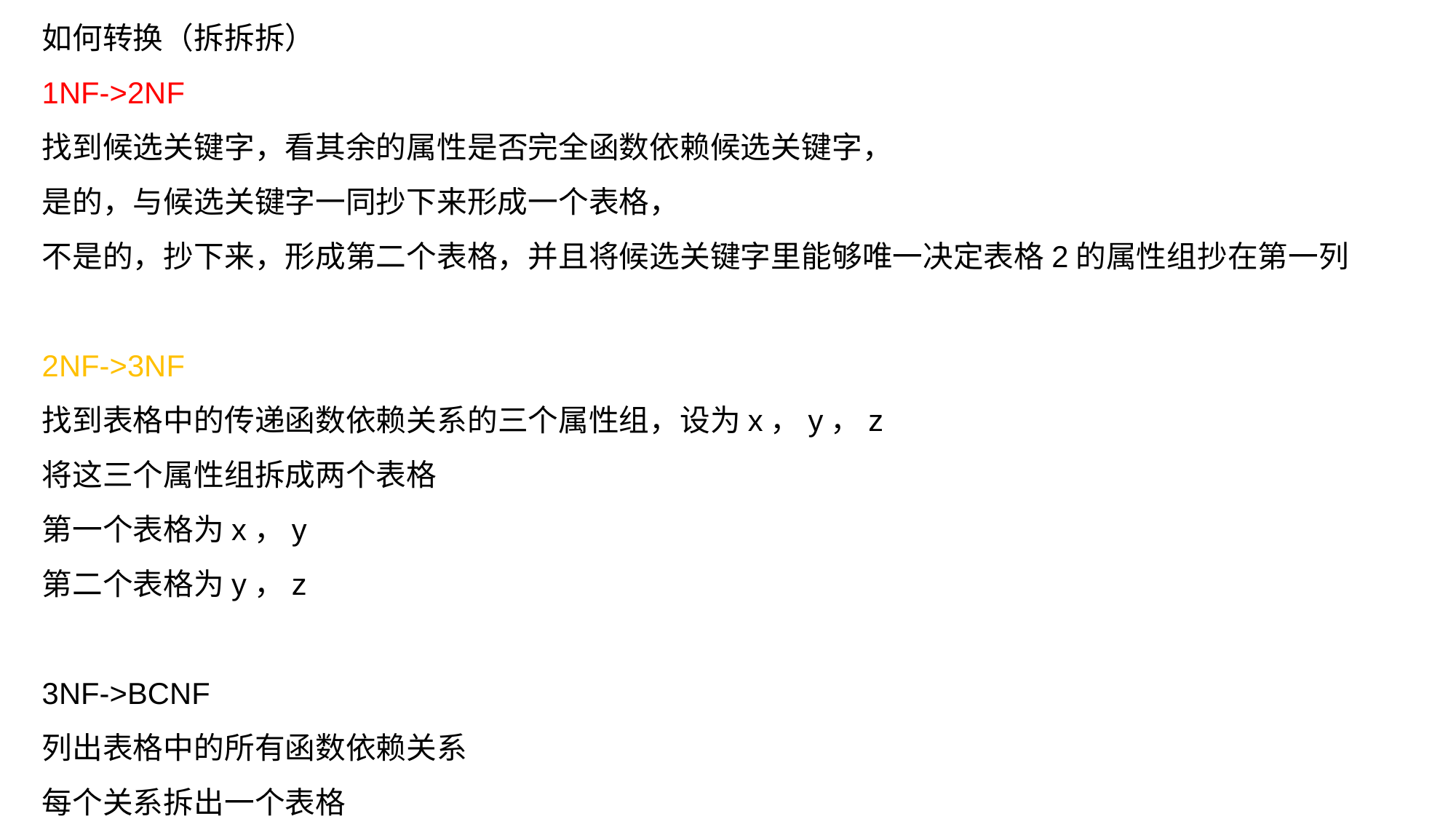

如何转换（拆拆拆）
1NF->2NF
找到候选关键字，看其余的属性是否完全函数依赖候选关键字，
是的，与候选关键字一同抄下来形成一个表格，
不是的，抄下来，形成第二个表格，并且将候选关键字里能够唯一决定表格2的属性组抄在第一列

2NF->3NF
找到表格中的传递函数依赖关系的三个属性组，设为x，y，z
将这三个属性组拆成两个表格
第一个表格为x，y
第二个表格为y，z

3NF->BCNF
列出表格中的所有函数依赖关系
每个关系拆出一个表格